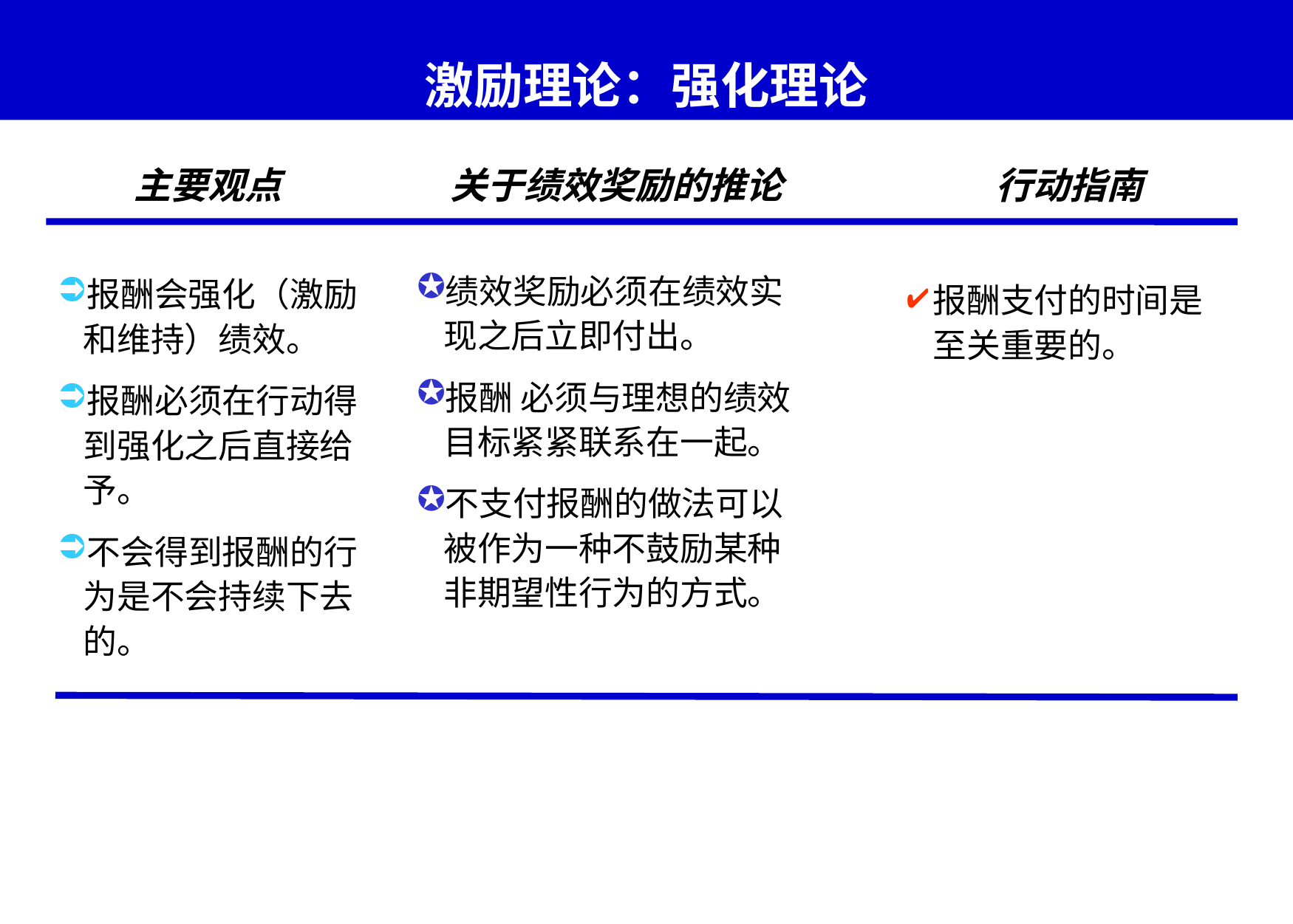

# 激励理论：强化理论
主要观点
关于绩效奖励的推论
行动指南

绩效奖励必须在绩效实现之后立即付出。
报酬 必须与理想的绩效目标紧紧联系在一起。
不支付报酬的做法可以被作为一种不鼓励某种非期望性行为的方式。
报酬会强化（激励和维持）绩效。
报酬必须在行动得到强化之后直接给予。
不会得到报酬的行为是不会持续下去的。
报酬支付的时间是至关重要的。